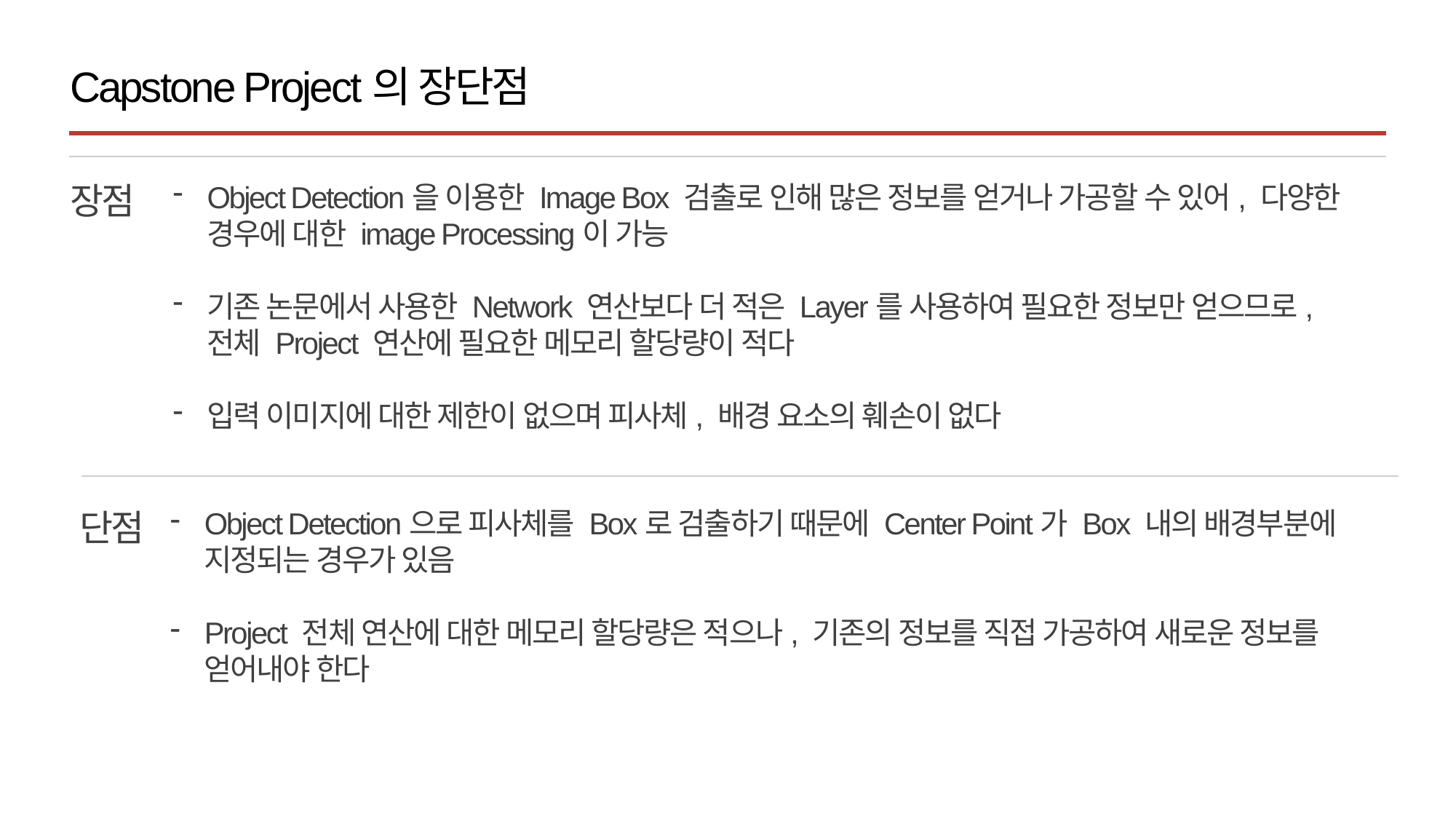

Capstone Project의 장단점
장점
Object Detection을 이용한 Image Box 검출로 인해 많은 정보를 얻거나 가공할 수 있어, 다양한 경우에 대한 image Processing이 가능

기존 논문에서 사용한 Network 연산보다 더 적은 Layer를 사용하여 필요한 정보만 얻으므로, 전체 Project 연산에 필요한 메모리 할당량이 적다

입력 이미지에 대한 제한이 없으며 피사체, 배경 요소의 훼손이 없다
단점
Object Detection으로 피사체를 Box로 검출하기 때문에 Center Point가 Box 내의 배경부분에 지정되는 경우가 있음

Project 전체 연산에 대한 메모리 할당량은 적으나, 기존의 정보를 직접 가공하여 새로운 정보를 얻어내야 한다